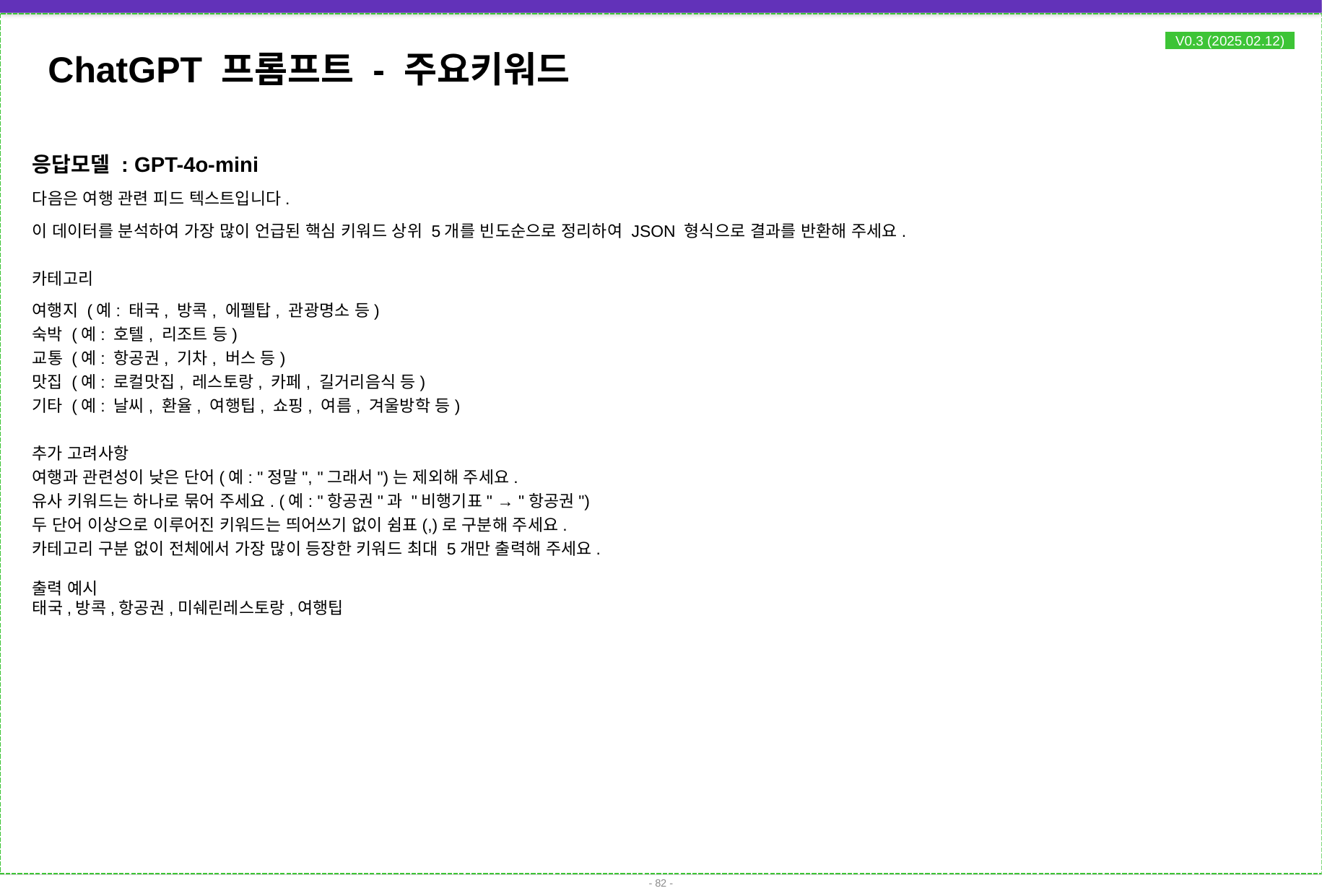

# ChatGPT 프롬프트 - 주요키워드
V0.3 (2025.02.12)
응답모델 : GPT-4o-mini
다음은 여행 관련 피드 텍스트입니다.
이 데이터를 분석하여 가장 많이 언급된 핵심 키워드 상위 5개를 빈도순으로 정리하여 JSON 형식으로 결과를 반환해 주세요.
카테고리
여행지 (예: 태국, 방콕, 에펠탑, 관광명소 등)
숙박 (예: 호텔, 리조트 등)
교통 (예: 항공권, 기차, 버스 등)
맛집 (예: 로컬맛집, 레스토랑, 카페, 길거리음식 등)
기타 (예: 날씨, 환율, 여행팁, 쇼핑, 여름, 겨울방학 등)
추가 고려사항
여행과 관련성이 낮은 단어(예: "정말", "그래서")는 제외해 주세요.
유사 키워드는 하나로 묶어 주세요. (예: "항공권"과 "비행기표" → "항공권")
두 단어 이상으로 이루어진 키워드는 띄어쓰기 없이 쉼표(,)로 구분해 주세요.
카테고리 구분 없이 전체에서 가장 많이 등장한 키워드 최대 5개만 출력해 주세요.

출력 예시
태국,방콕,항공권,미쉐린레스토랑,여행팁
- 82 -